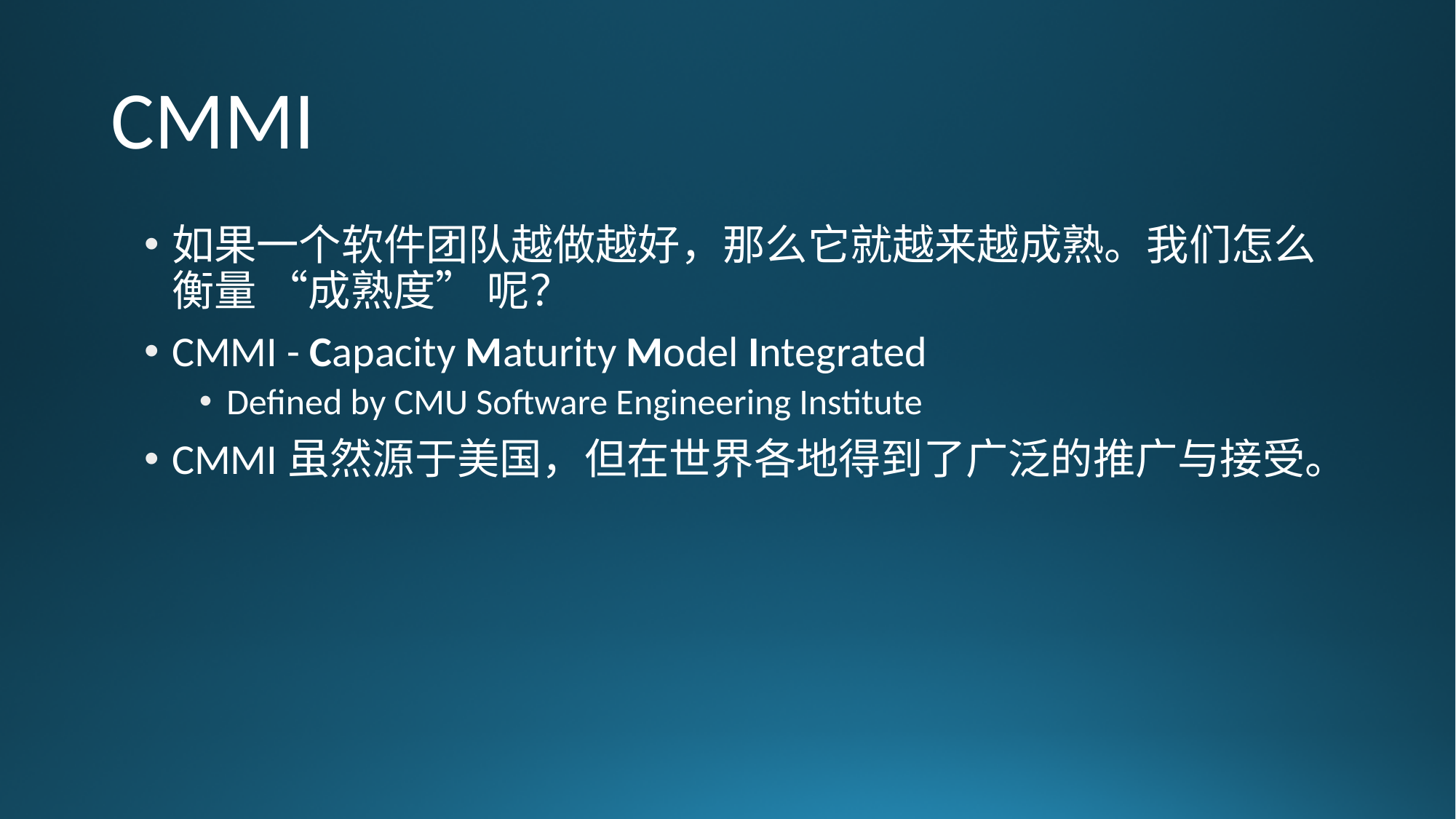

# CMMI
如果一个软件团队越做越好，那么它就越来越成熟。我们怎么衡量 “成熟度” 呢？
CMMI - Capacity Maturity Model Integrated
Defined by CMU Software Engineering Institute
CMMI虽然源于美国，但在世界各地得到了广泛的推广与接受。